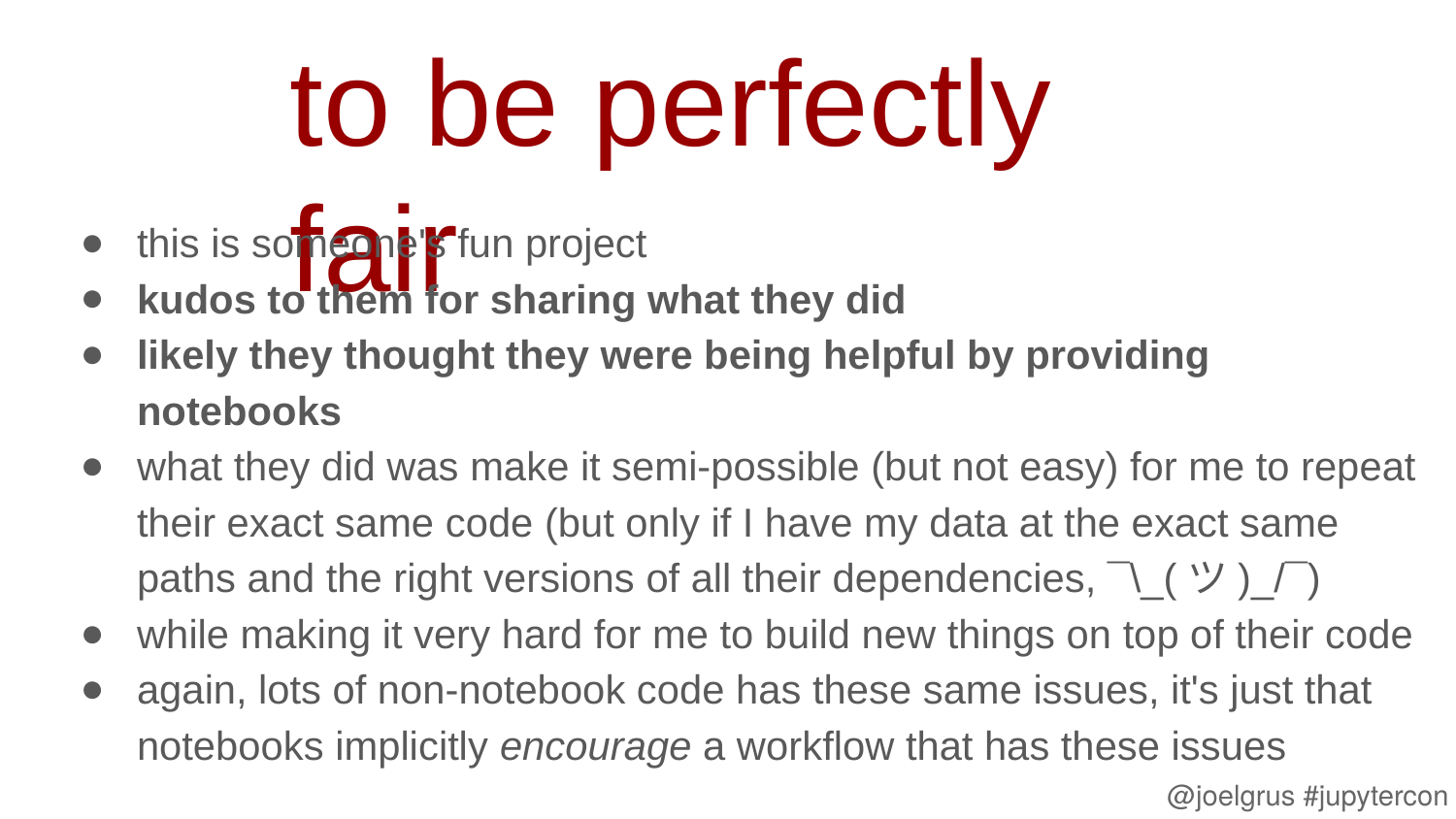

# to be perfectly fair
this is someone's fun project
kudos to them for sharing what they did
likely they thought they were being helpful by providing notebooks
what they did was make it semi-possible (but not easy) for me to repeat their exact same code (but only if I have my data at the exact same paths and the right versions of all their dependencies, ¯\_(ツ)_/¯)
while making it very hard for me to build new things on top of their code
again, lots of non-notebook code has these same issues, it's just that notebooks implicitly encourage a workflow that has these issues
@joelgrus #jupytercon